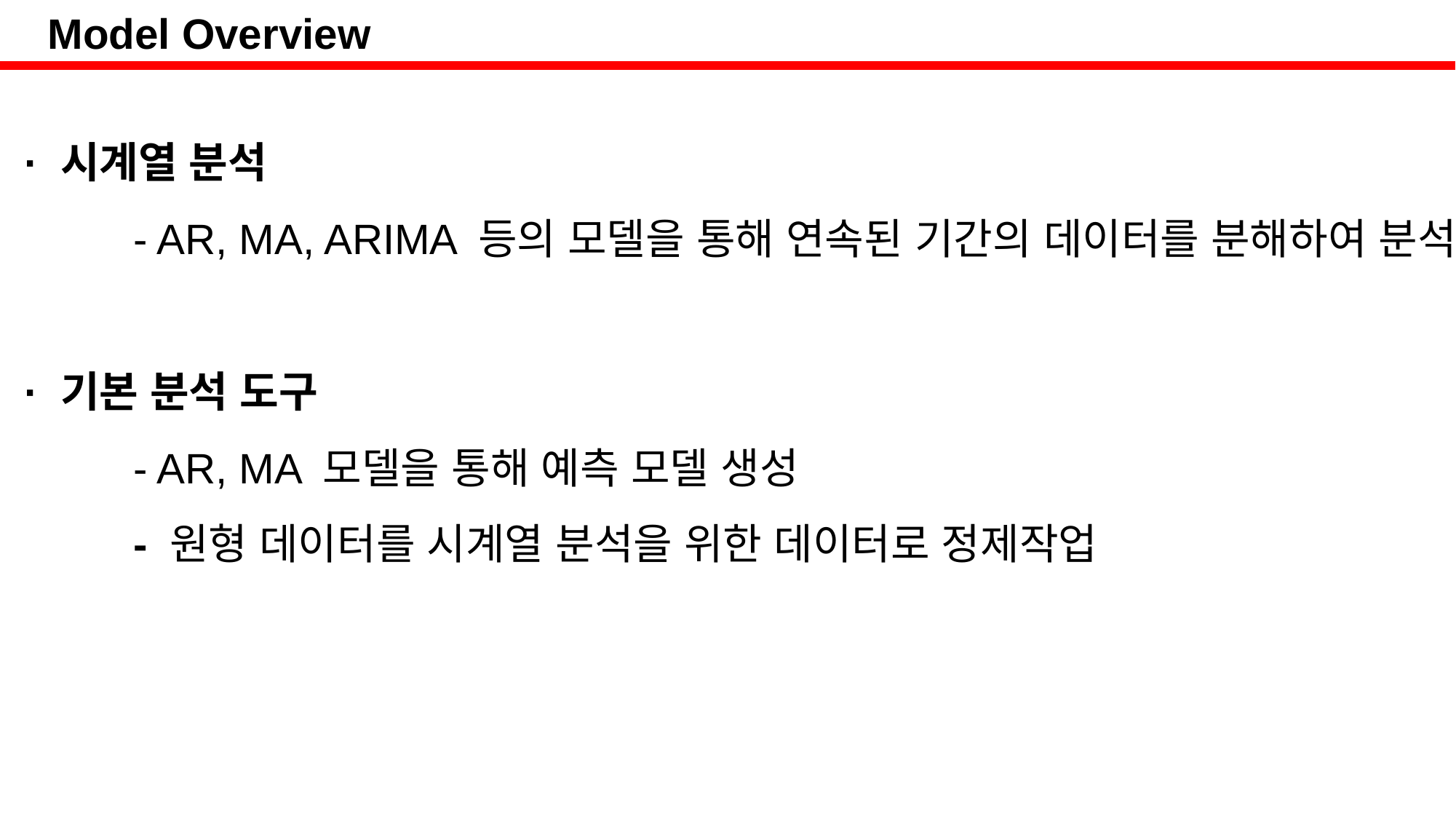

Model Overview
· 시계열 분석
	- AR, MA, ARIMA 등의 모델을 통해 연속된 기간의 데이터를 분해하여 분석

· 기본 분석 도구
	- AR, MA 모델을 통해 예측 모델 생성
	- 원형 데이터를 시계열 분석을 위한 데이터로 정제작업